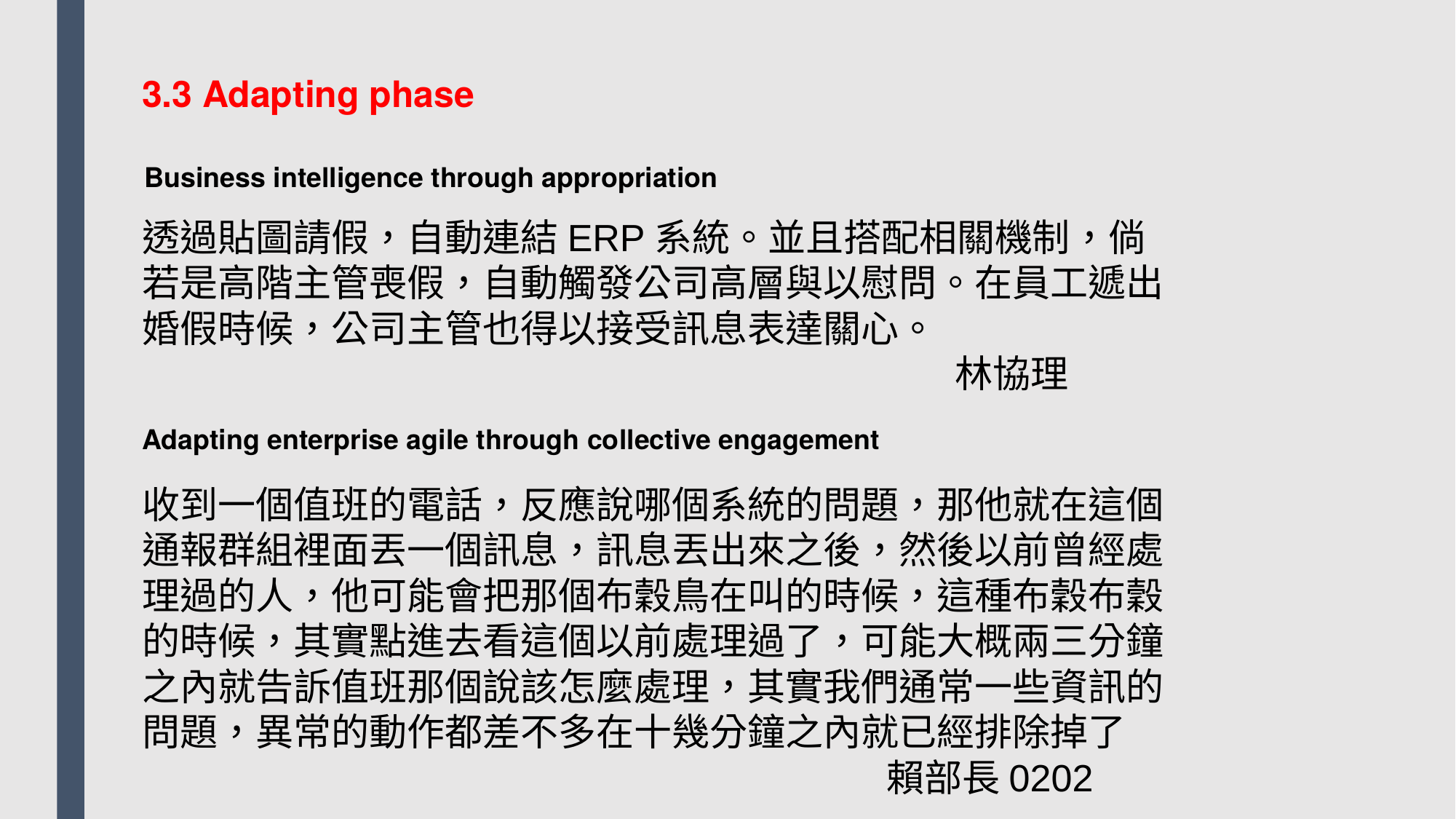

3.3 Adapting phase

Business intelligence through appropriation
透過貼圖請假，自動連結ERP系統。並且搭配相關機制，倘若是高階主管喪假，自動觸發公司高層與以慰問。在員工遞出婚假時候，公司主管也得以接受訊息表達關心。
                                                                                              林協理
Adapting enterprise agile through collective engagement
收到一個值班的電話，反應說哪個系統的問題，那他就在這個通報群組裡面丟一個訊息，訊息丟出來之後，然後以前曾經處理過的人，他可能會把那個布穀鳥在叫的時候，這種布穀布穀的時候，其實點進去看這個以前處理過了，可能大概兩三分鐘之內就告訴值班那個說該怎麼處理，其實我們通常一些資訊的問題，異常的動作都差不多在十幾分鐘之內就已經排除掉了
                                                                                      賴部長0202